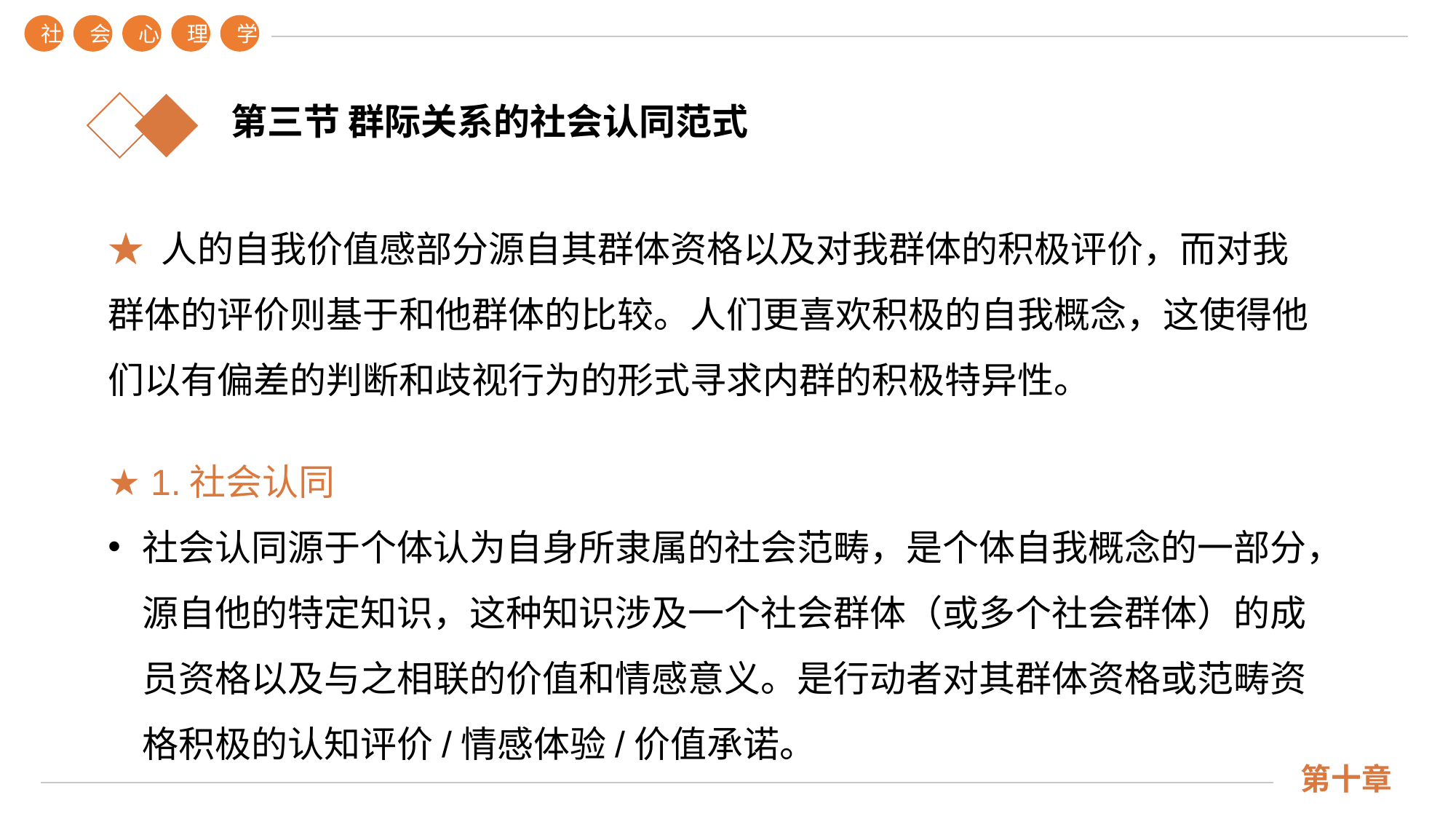

社
会
心
理
学

第三节 群际关系的社会认同范式
★ 人的自我价值感部分源自其群体资格以及对我群体的积极评价，而对我群体的评价则基于和他群体的比较。人们更喜欢积极的自我概念，这使得他们以有偏差的判断和歧视行为的形式寻求内群的积极特异性。
★ 1.社会认同
社会认同源于个体认为自身所隶属的社会范畴，是个体自我概念的一部分，源自他的特定知识，这种知识涉及一个社会群体（或多个社会群体）的成员资格以及与之相联的价值和情感意义。是行动者对其群体资格或范畴资格积极的认知评价/情感体验/价值承诺。
第十章